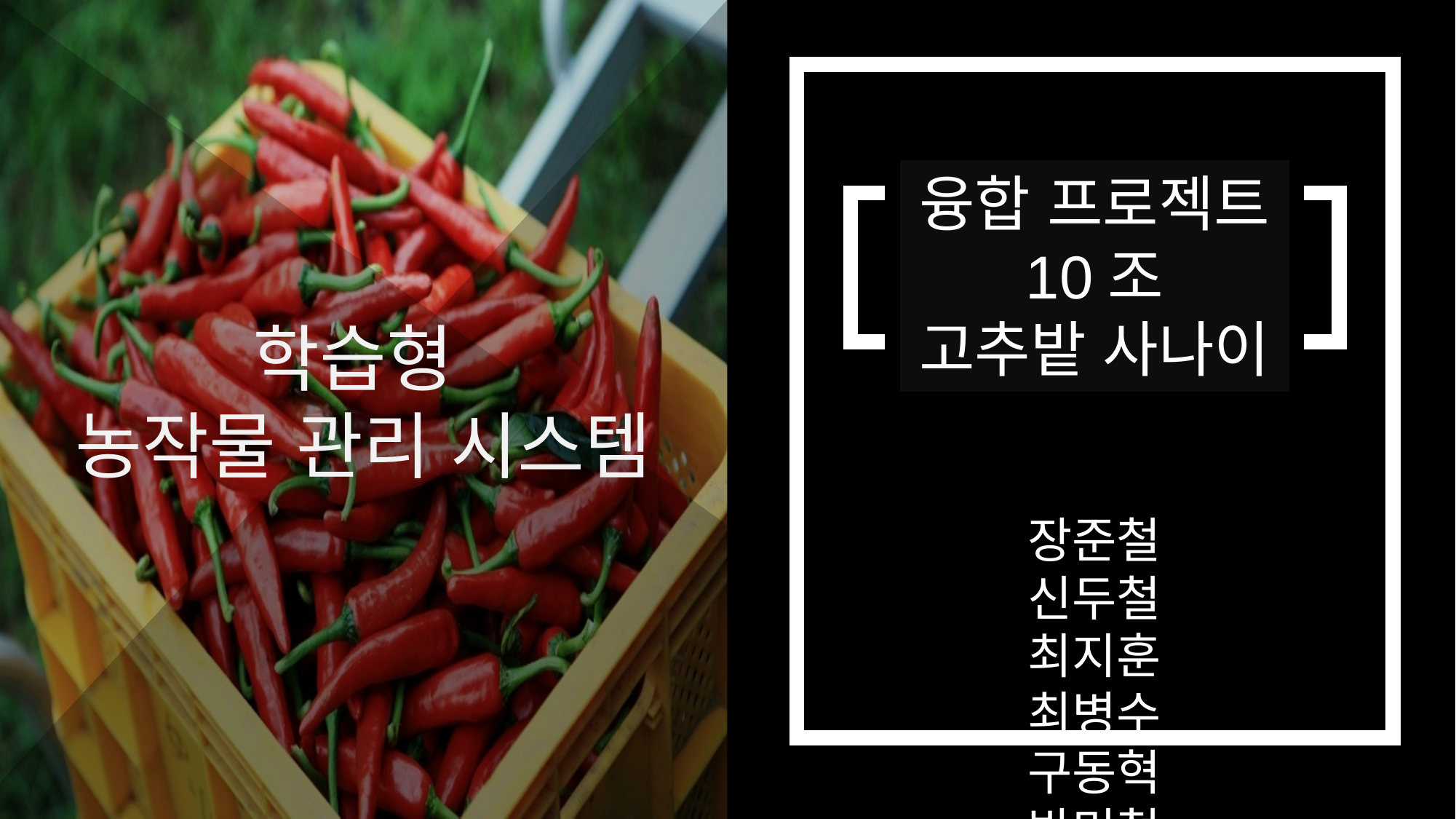

융합 프로젝트
10조
고추밭 사나이

학습형
농작물 관리 시스템
장준철 신두철
최지훈 최병수
구동혁 박민철